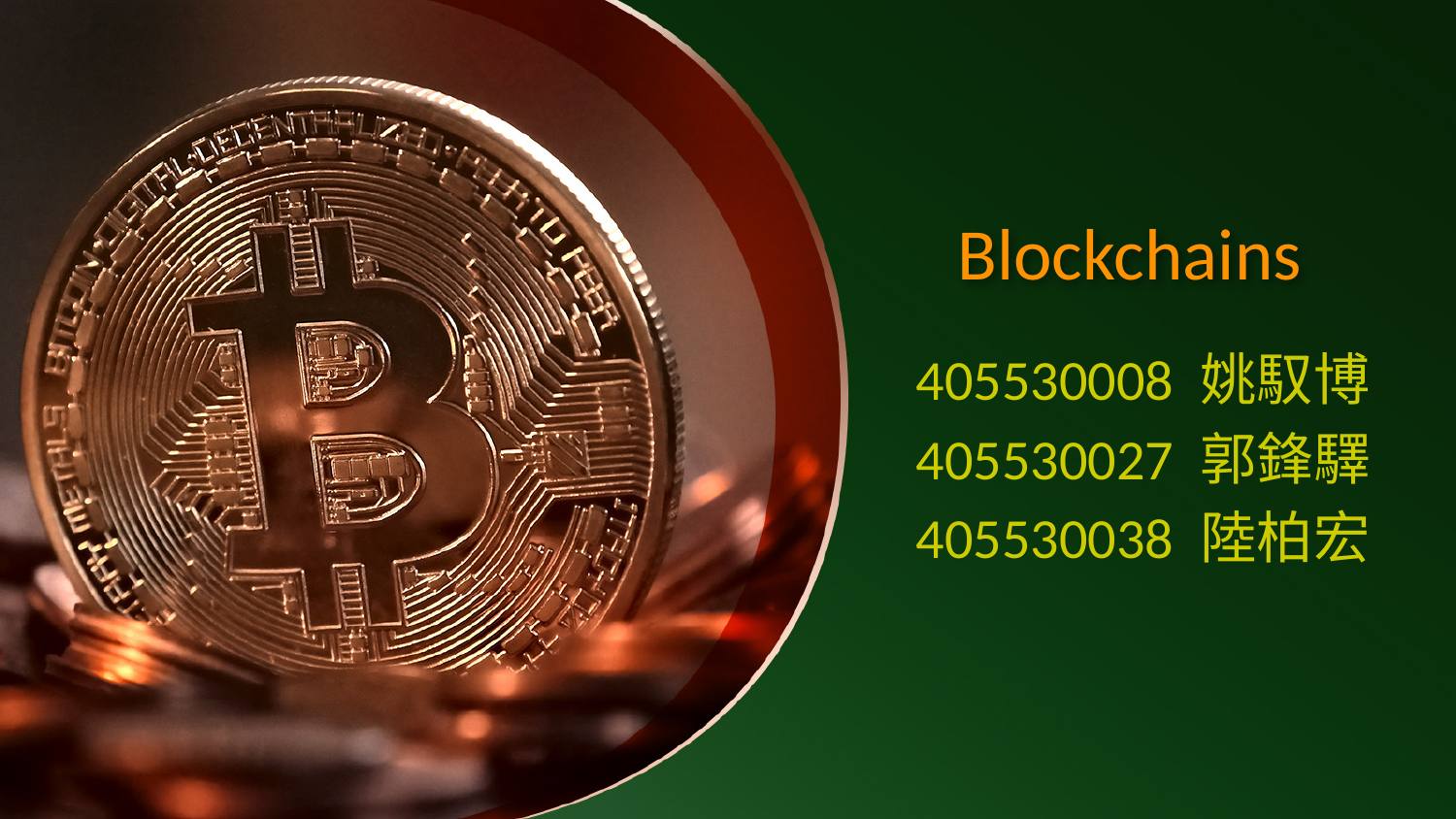

# Blockchains
405530008 姚馭博
405530027 郭鋒驛
405530038 陸柏宏